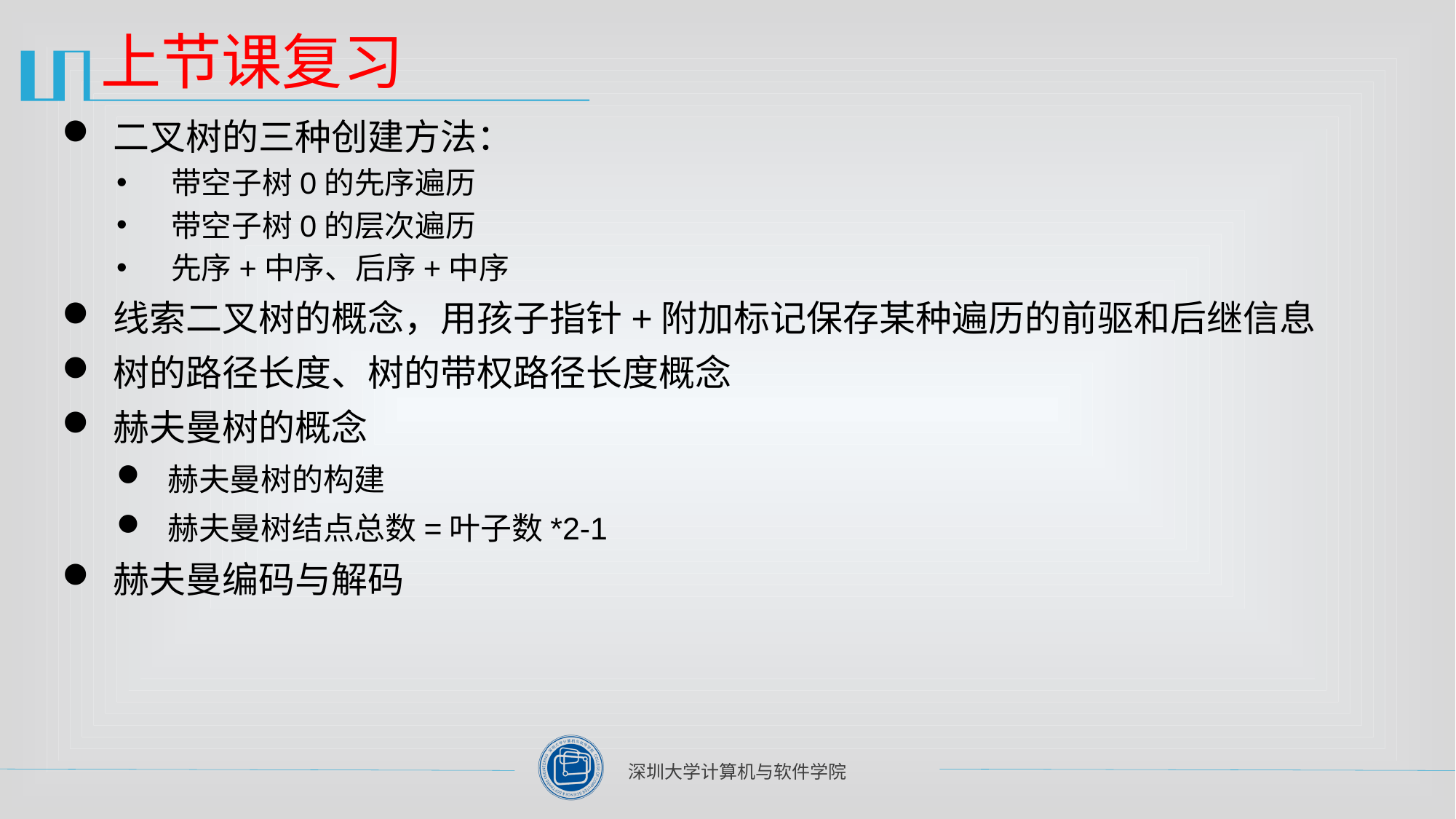

# 上节课复习
二叉树的三种创建方法：
带空子树0的先序遍历
带空子树0的层次遍历
先序+中序、后序+中序
线索二叉树的概念，用孩子指针+附加标记保存某种遍历的前驱和后继信息
树的路径长度、树的带权路径长度概念
赫夫曼树的概念
赫夫曼树的构建
赫夫曼树结点总数=叶子数*2-1
赫夫曼编码与解码

100